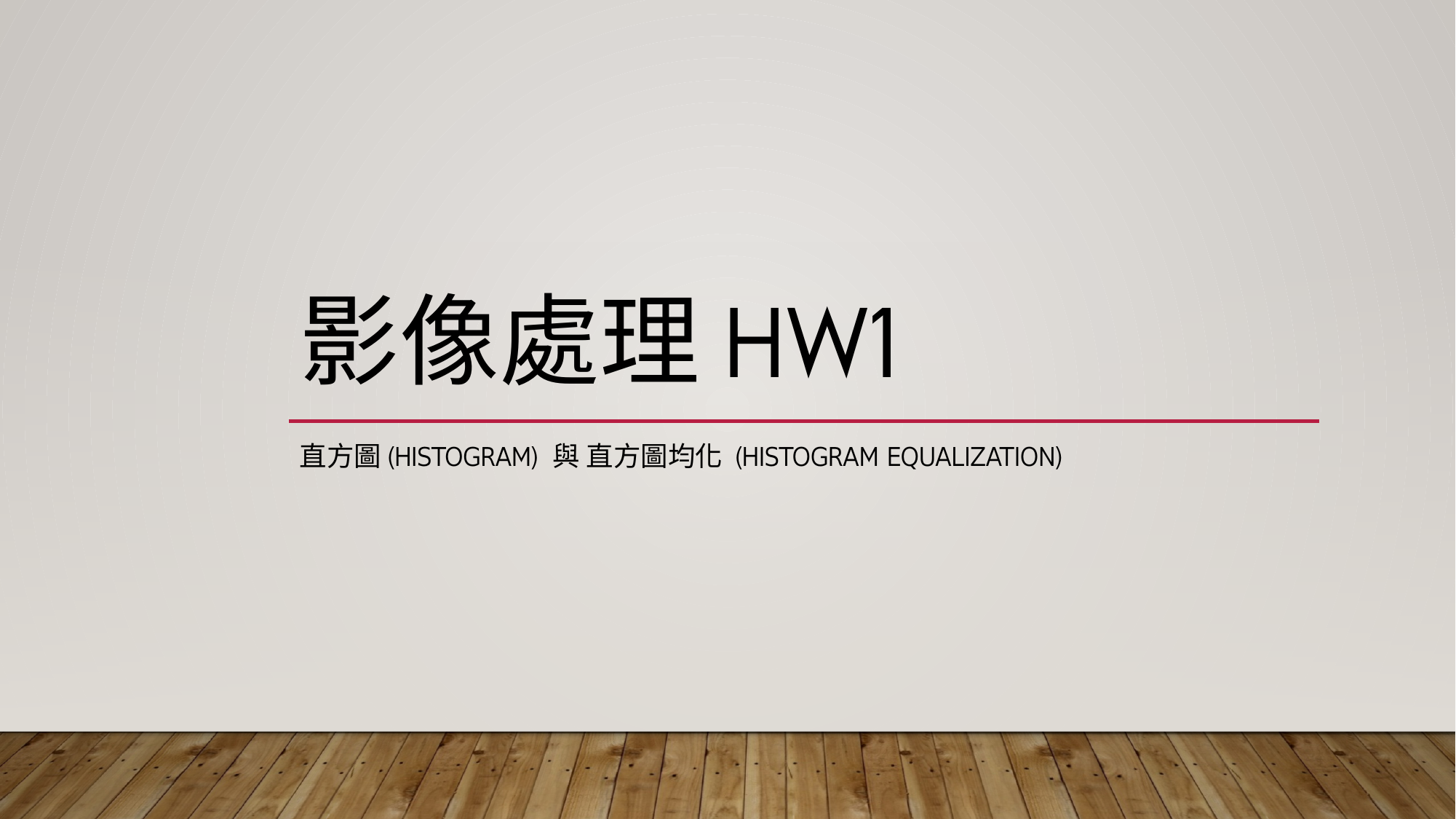

# 影像處理HW1
直方圖(Histogram) 與 直方圖均化 (Histogram Equalization)